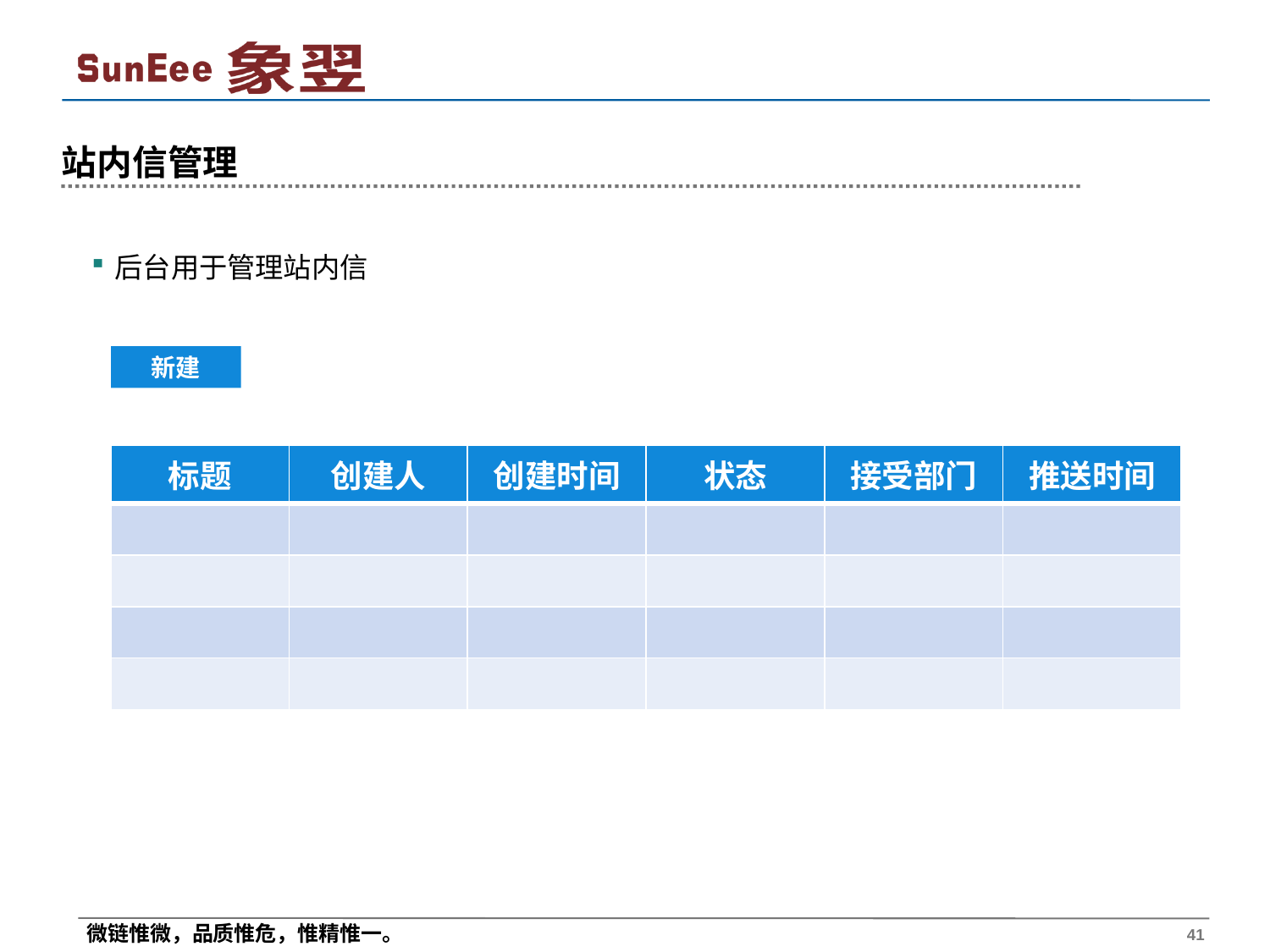

# 站内信管理
后台用于管理站内信
新建
| 标题 | 创建人 | 创建时间 | 状态 | 接受部门 | 推送时间 |
| --- | --- | --- | --- | --- | --- |
|  |  |  |  |  |  |
|  |  |  |  |  |  |
|  |  |  |  |  |  |
|  |  |  |  |  |  |
 41